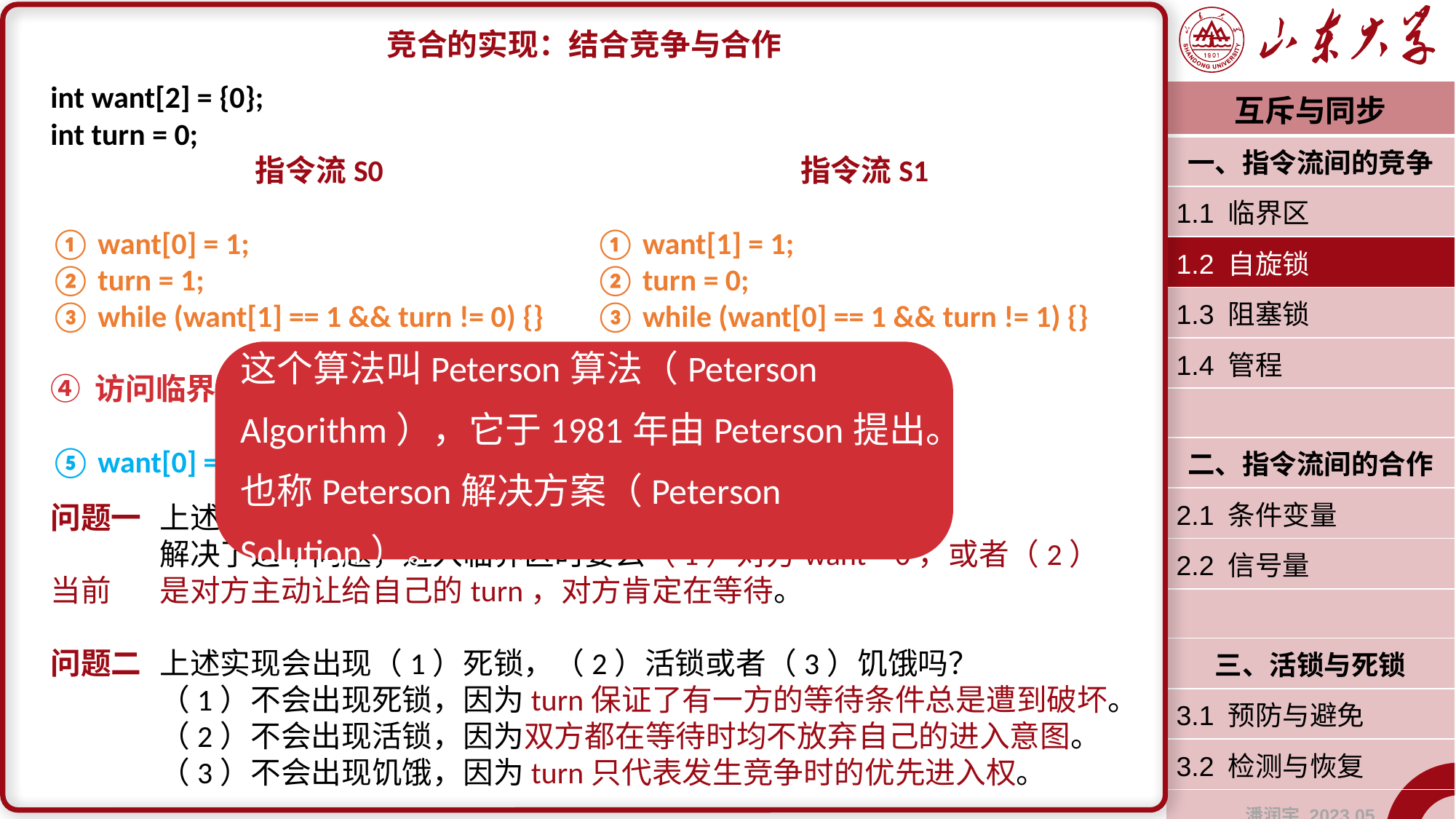

竞合的实现：结合竞争与合作

问题一	上述实现解决了临界区的互斥问题吗？为什么？
	解决了这个问题，进入临界区时要么（1）对方want = 0，或者（2）当前	是对方主动让给自己的turn，对方肯定在等待。

问题二	上述实现会出现（1）死锁，（2）活锁或者（3）饥饿吗？
	（1）不会出现死锁，因为turn保证了有一方的等待条件总是遭到破坏。
	（2）不会出现活锁，因为双方都在等待时均不放弃自己的进入意图。
	（3）不会出现饥饿，因为turn只代表发生竞争时的优先进入权。
int want[2] = {0};
int turn = 0;
指令流S0

① want[0] = 1;
② turn = 1;
③ while (want[1] == 1 && turn != 0) {}

④ 访问临界资源;

⑤ want[0] = 0;

指令流S1

① want[1] = 1;
② turn = 0;
③ while (want[0] == 1 && turn != 1) {}

④ 访问临界资源;

⑤ want[1] = 0;
| 互斥与同步 |
| --- |
| 一、指令流间的竞争 |
| 1.1 临界区 |
| 1.2 自旋锁 |
| 1.3 阻塞锁 |
| 1.4 管程 |
|  |
| 二、指令流间的合作 |
| 2.1 条件变量 |
| 2.2 信号量 |
|  |
| 三、活锁与死锁 |
| 3.1 预防与避免 |
| 3.2 检测与恢复 |
| 潘润宇 2023.05 |
这个算法叫Peterson算法（Peterson Algorithm），它于1981年由Peterson提出。也称Peterson解决方案（Peterson Solution）。